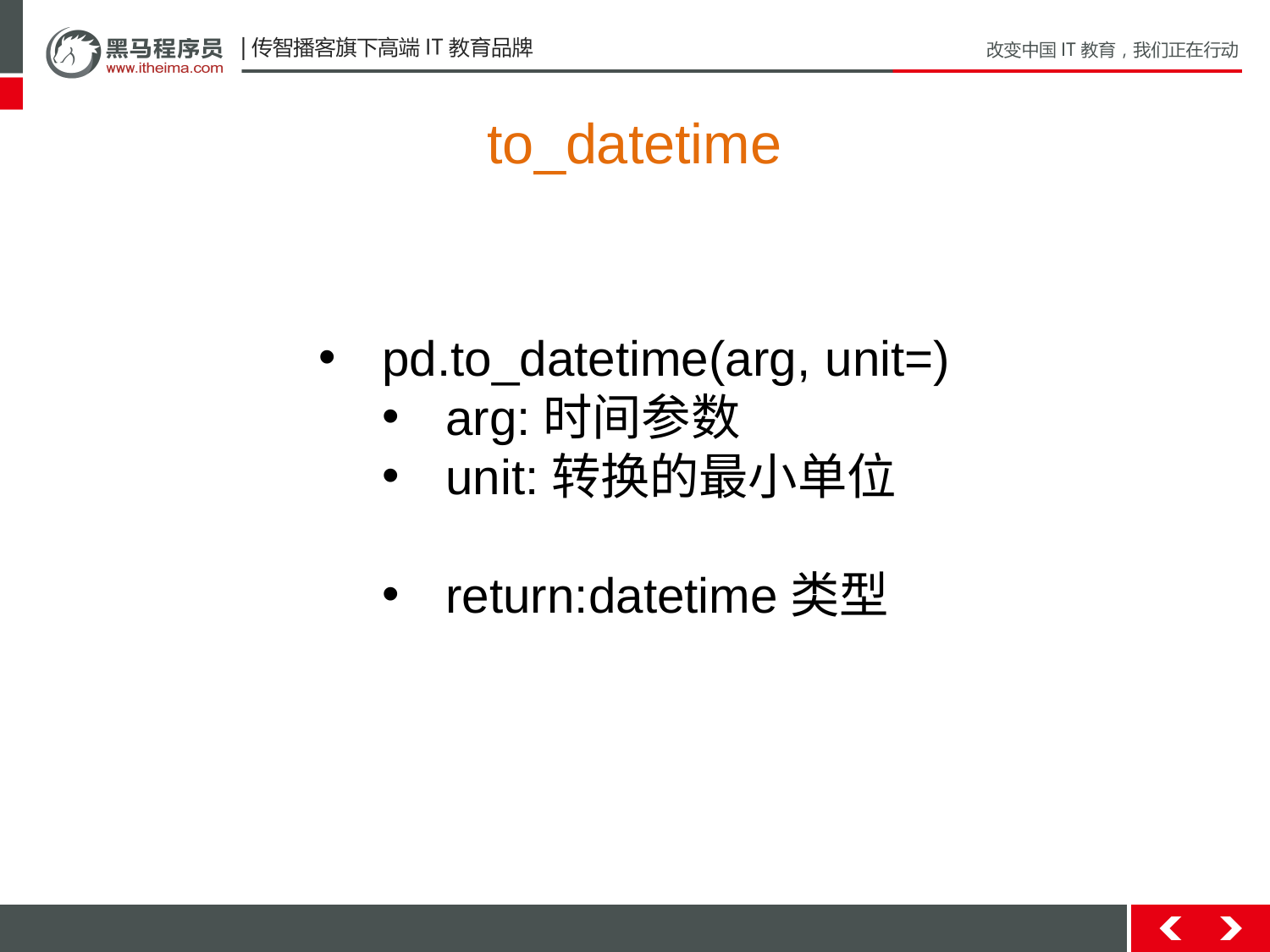

# to_datetime
pd.to_datetime(arg, unit=)
arg:时间参数
unit:转换的最小单位

return:datetime类型